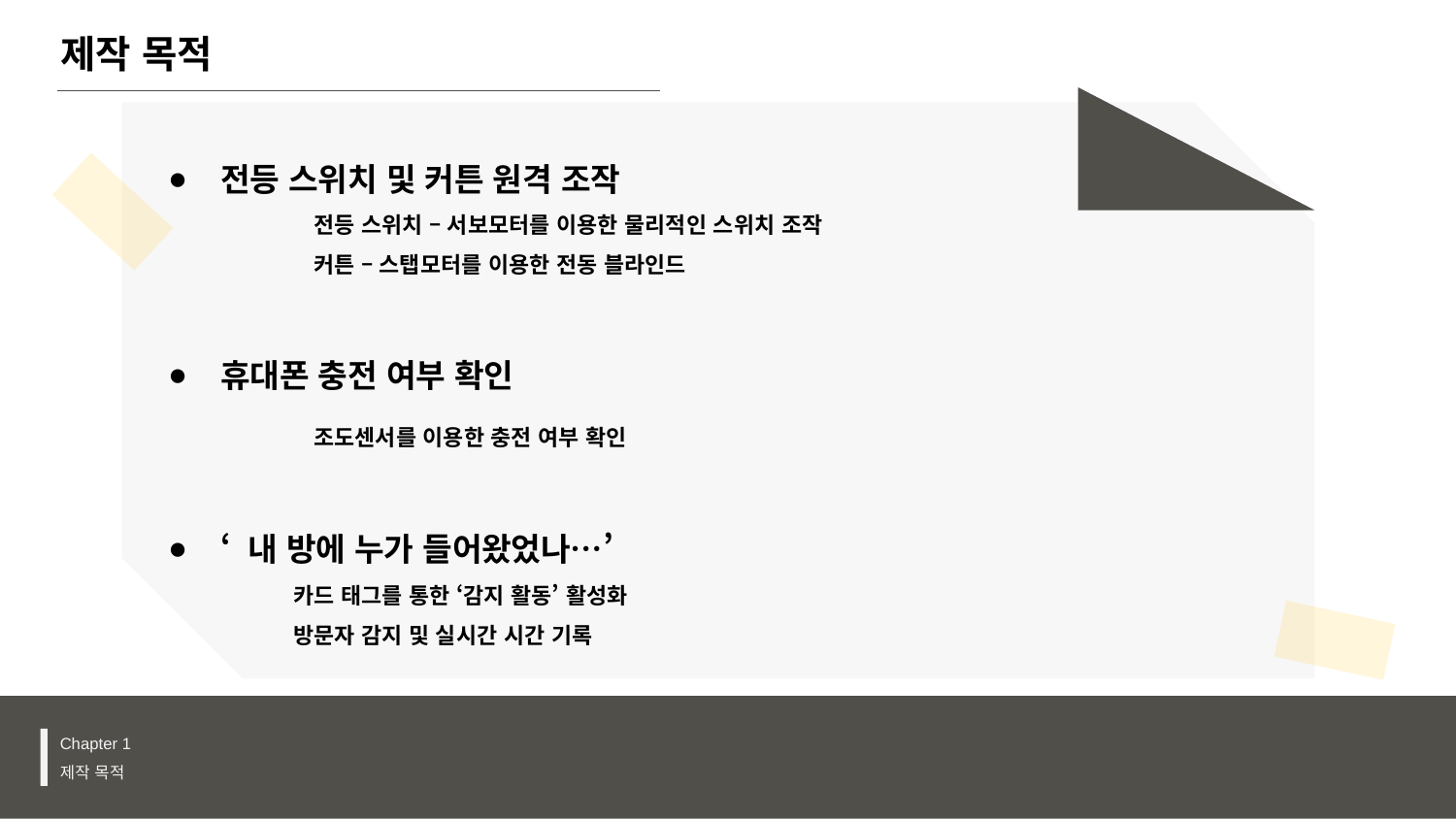

제작 목적

전등 스위치 및 커튼 원격 조작
	전등 스위치 – 서보모터를 이용한 물리적인 스위치 조작
	커튼 – 스탭모터를 이용한 전동 블라인드

휴대폰 충전 여부 확인
	조도센서를 이용한 충전 여부 확인

‘ 내 방에 누가 들어왔었나…’
	카드 태그를 통한 ‘감지 활동’ 활성화
	방문자 감지 및 실시간 시간 기록

Chapter 1
제작 목적